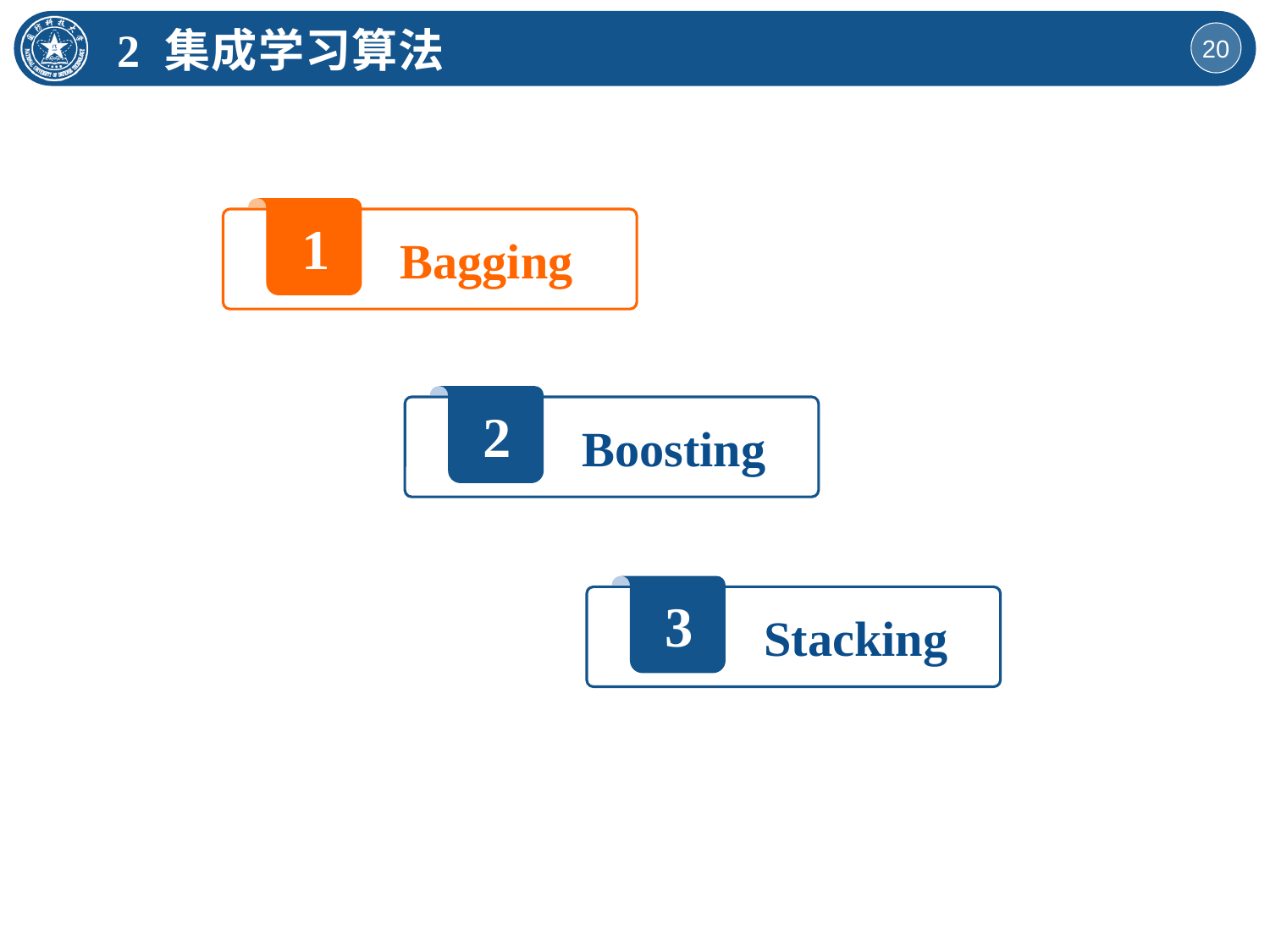

2 集成学习算法

Bagging
1

Boosting
2

Stacking
3